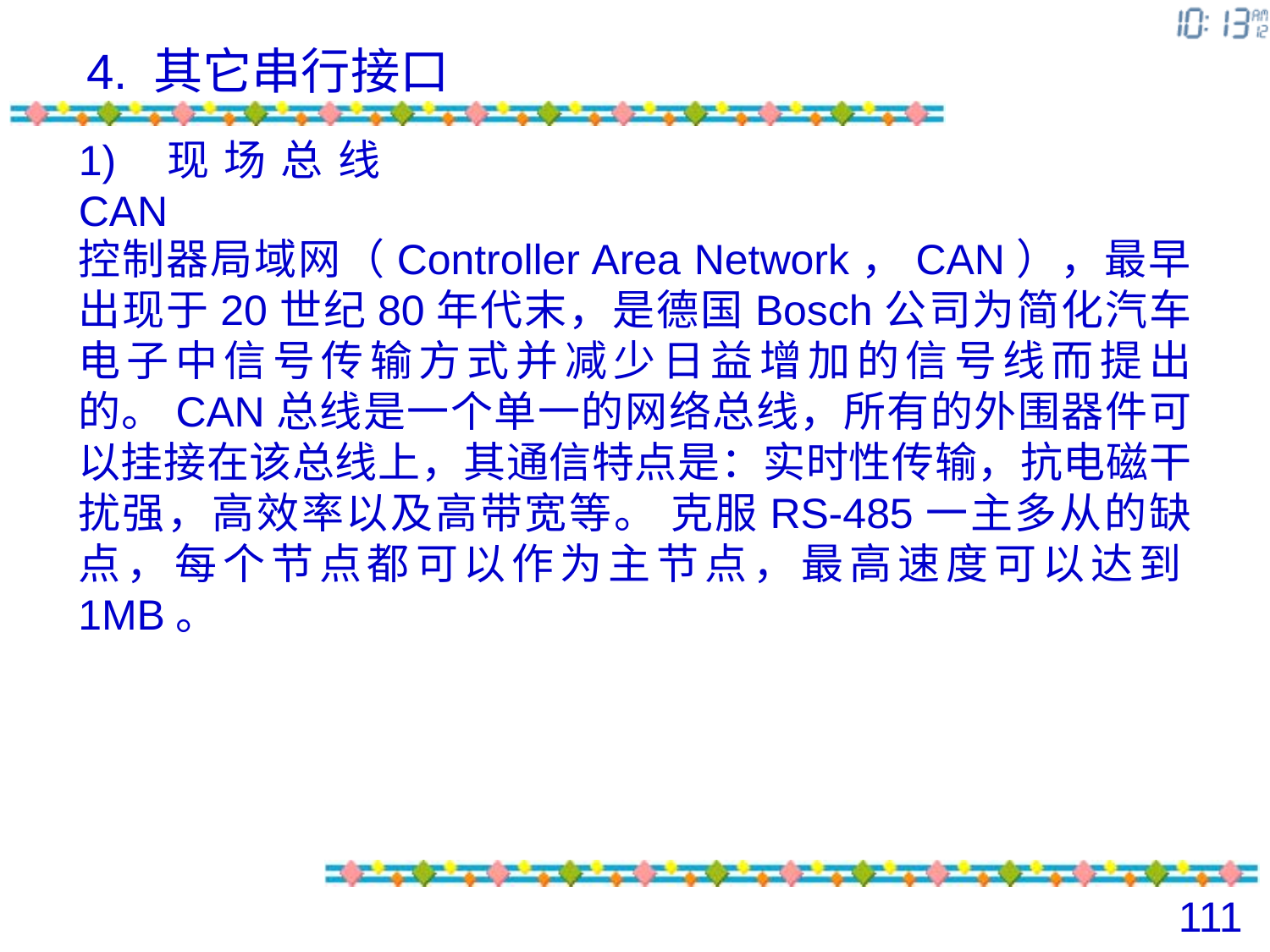

4. 其它串行接口
1) 现场总线CAN
控制器局域网（Controller Area Network，CAN），最早出现于20世纪80年代末，是德国Bosch公司为简化汽车电子中信号传输方式并减少日益增加的信号线而提出的。CAN总线是一个单一的网络总线，所有的外围器件可以挂接在该总线上，其通信特点是：实时性传输，抗电磁干扰强，高效率以及高带宽等。 克服RS-485一主多从的缺点，每个节点都可以作为主节点，最高速度可以达到1MB。